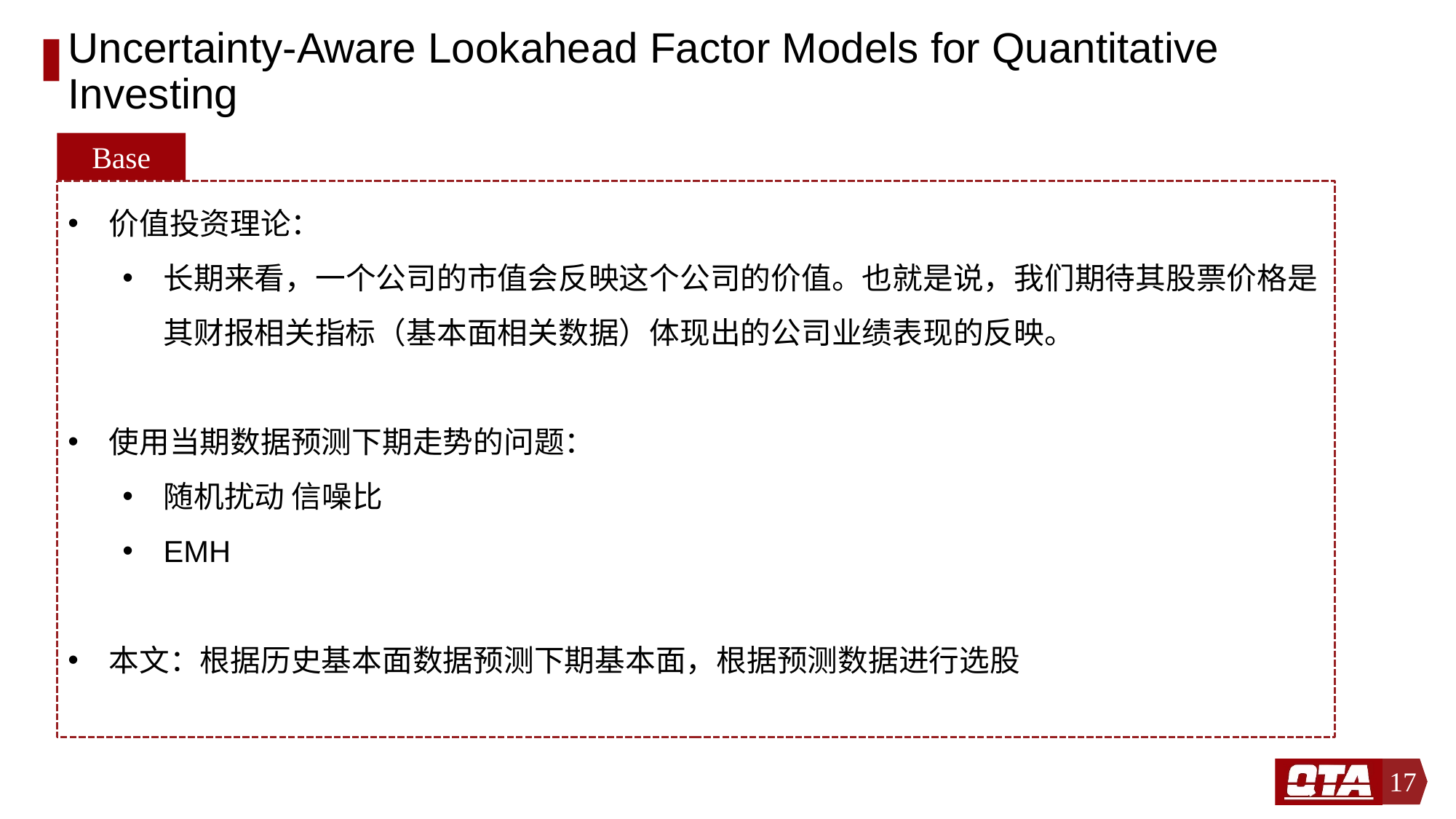

# Uncertainty-Aware Lookahead Factor Models for Quantitative Investing
Base
价值投资理论：
长期来看，一个公司的市值会反映这个公司的价值。也就是说，我们期待其股票价格是其财报相关指标（基本面相关数据）体现出的公司业绩表现的反映。

使用当期数据预测下期走势的问题：
随机扰动 信噪比
EMH

本文：根据历史基本面数据预测下期基本面，根据预测数据进行选股

17